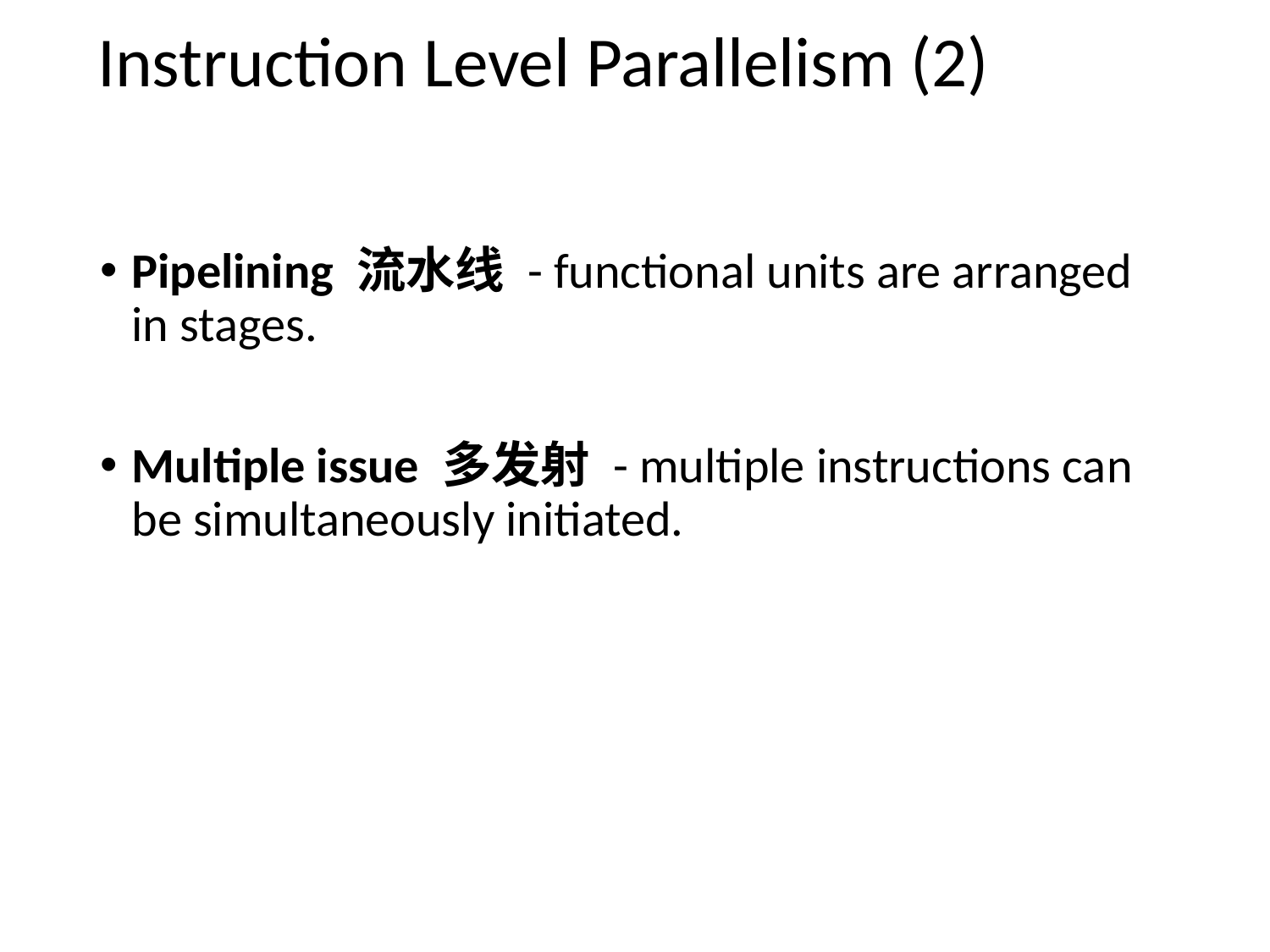

# Instruction Level Parallelism (2)
Pipelining 流水线 - functional units are arranged in stages.

Multiple issue 多发射 - multiple instructions can be simultaneously initiated.